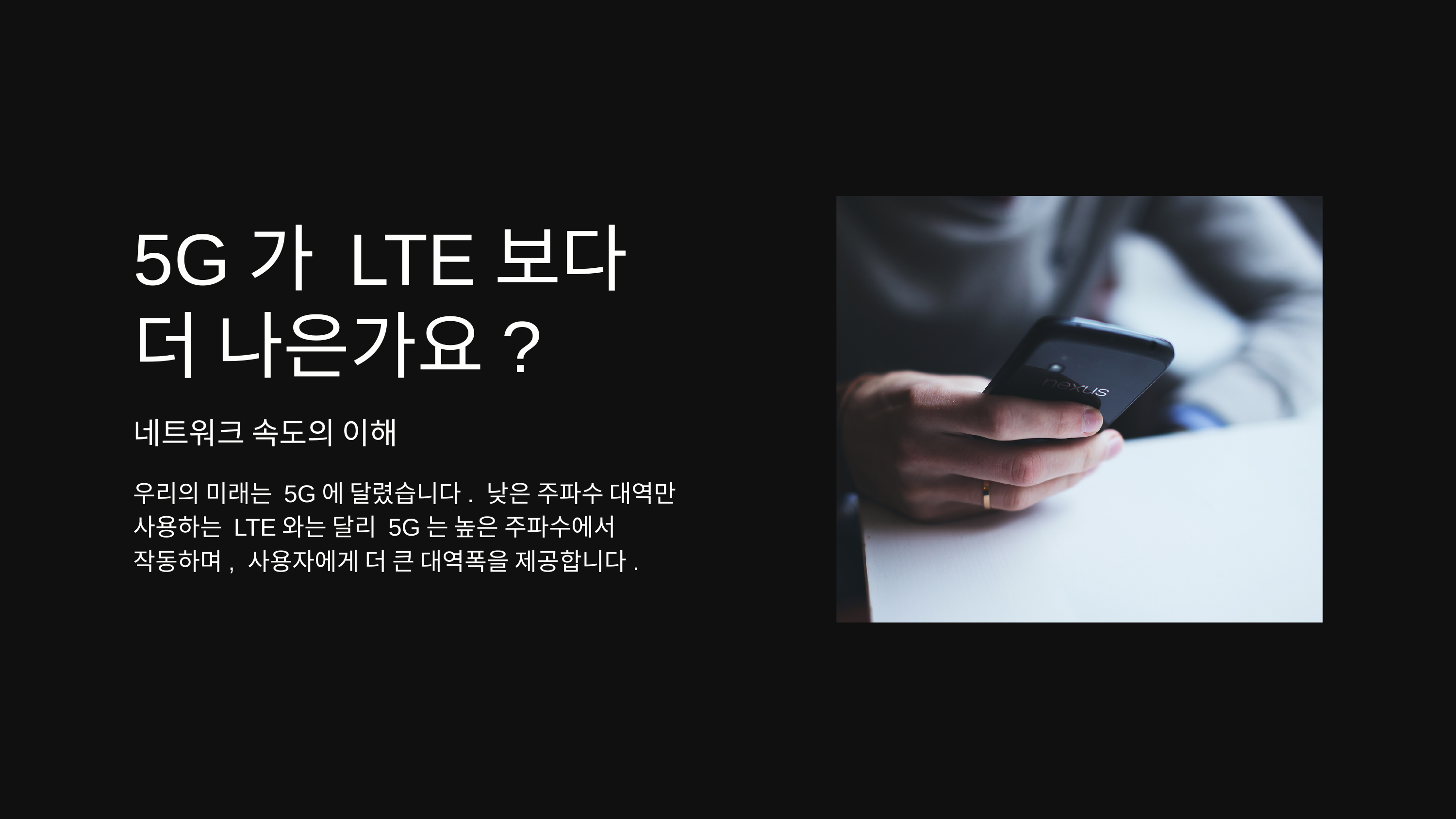

5G가 LTE보다
더 나은가요?
네트워크 속도의 이해
우리의 미래는 5G에 달렸습니다. 낮은 주파수 대역만 사용하는 LTE와는 달리 5G는 높은 주파수에서
작동하며, 사용자에게 더 큰 대역폭을 제공합니다.